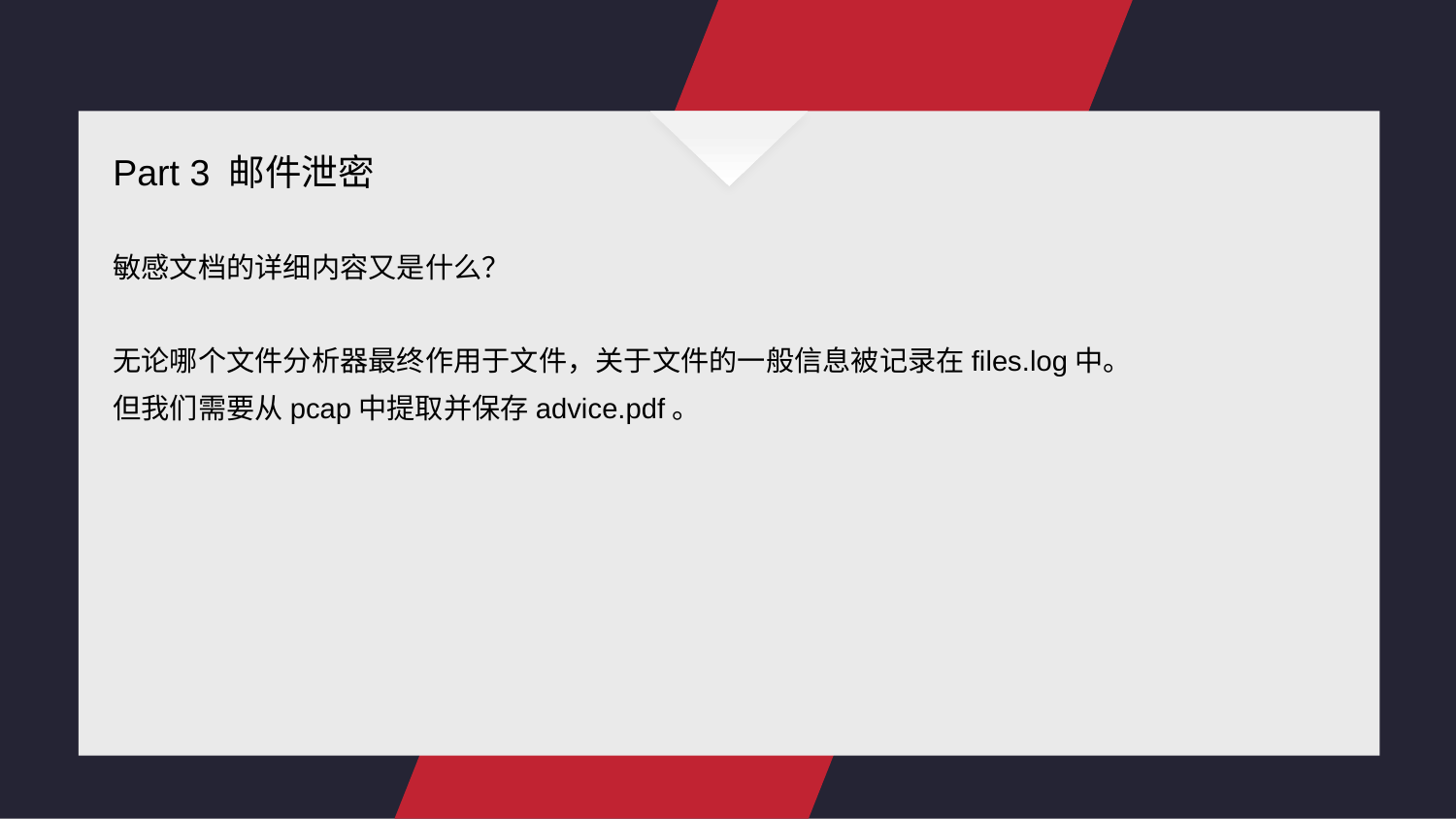

Part 3 邮件泄密
敏感文档的详细内容又是什么？

无论哪个文件分析器最终作用于文件，关于文件的一般信息被记录在files.log中。
但我们需要从pcap中提取并保存advice.pdf。